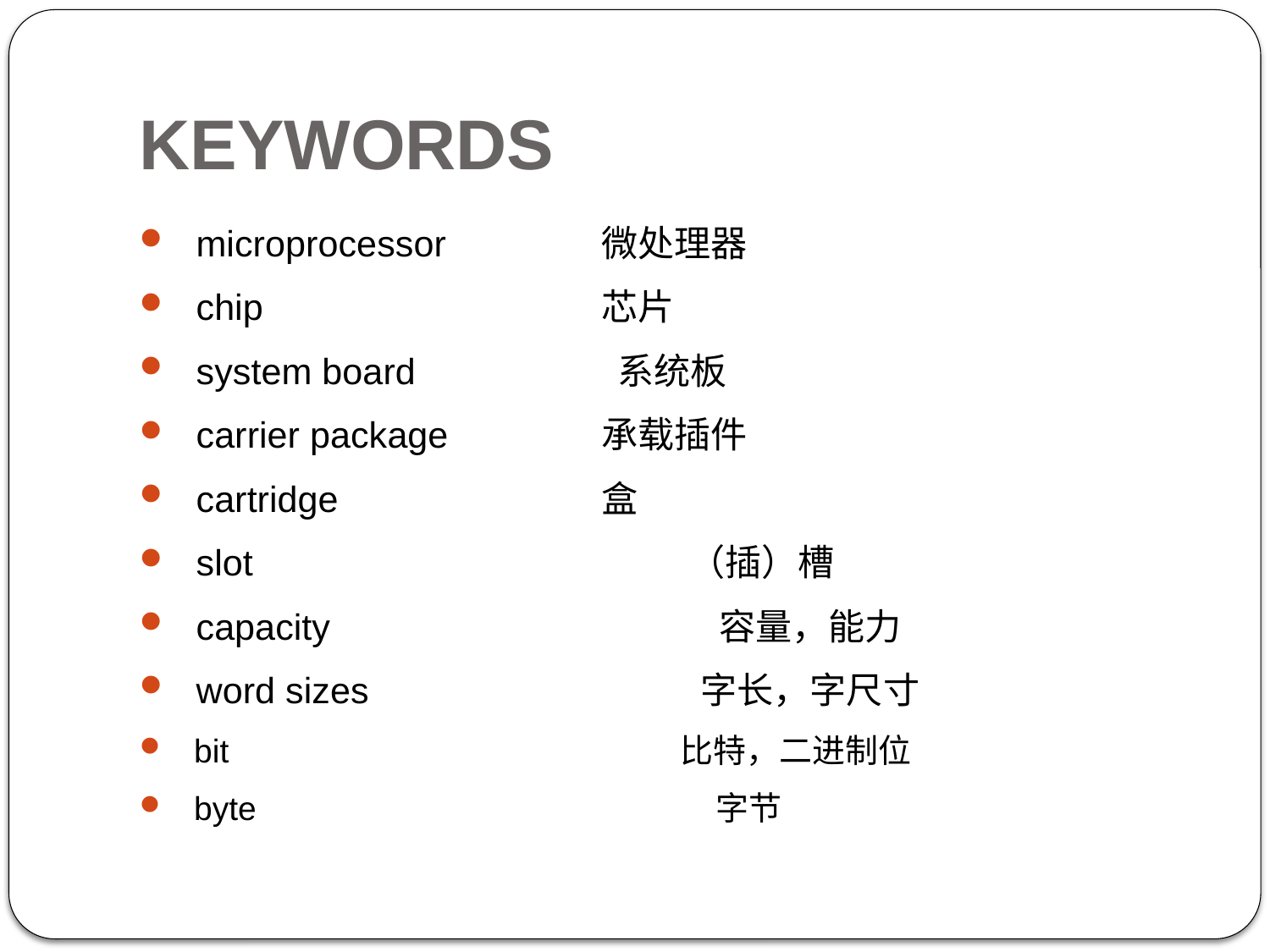

# KEYWORDS
  microprocessor               	微处理器
  chip                          		芯片
  system board                 	 系统板
  carrier package               	承载插件
  cartridge                       	盒
  slot                          	        （插）槽
  capacity                       	           容量，能力
  word sizes                                字长，字尺寸
  bit                                                 比特，二进制位
  byte                              	            字节